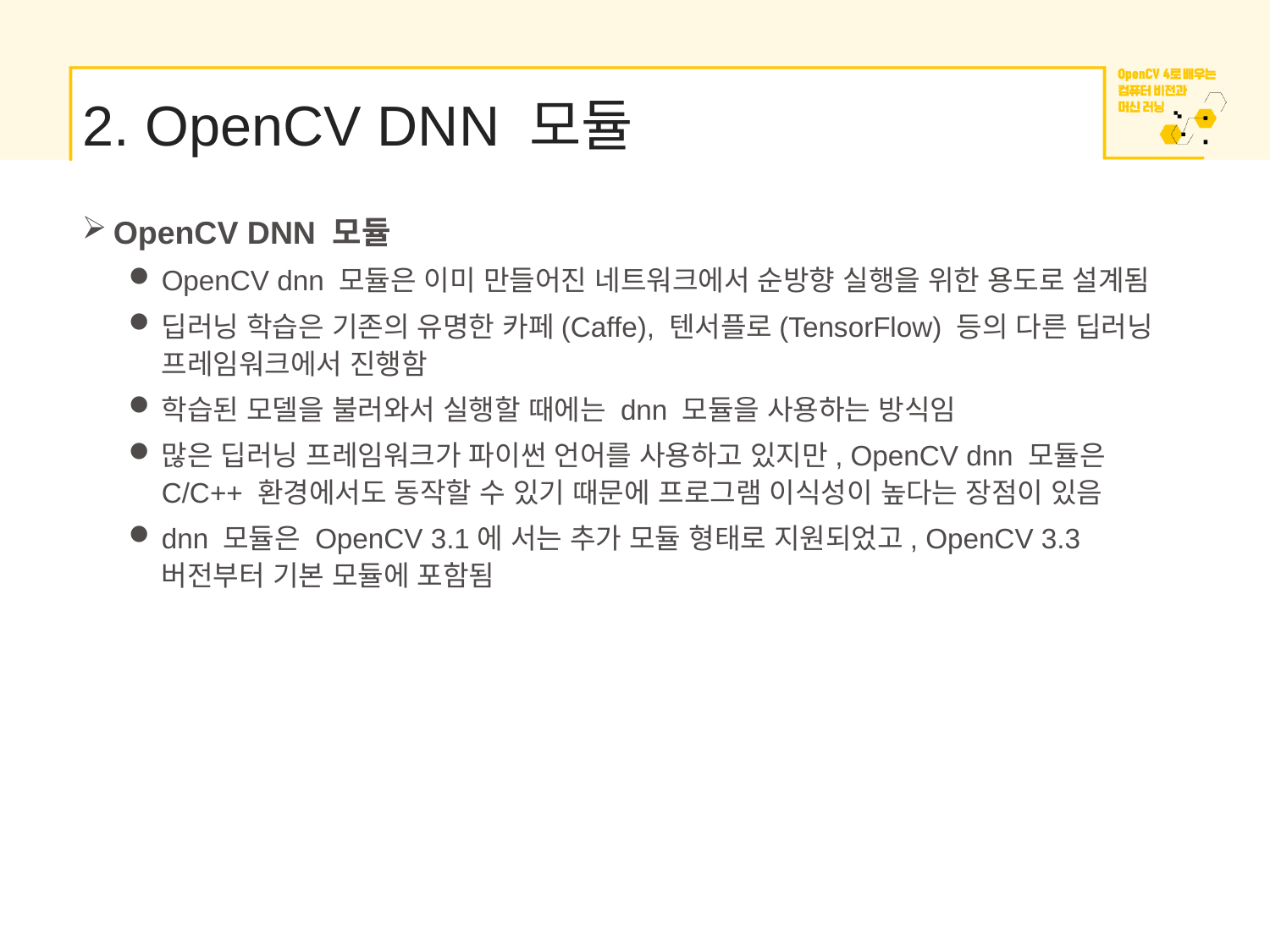

# 2. OpenCV DNN 모듈
OpenCV DNN 모듈
OpenCV dnn 모듈은 이미 만들어진 네트워크에서 순방향 실행을 위한 용도로 설계됨
딥러닝 학습은 기존의 유명한 카페(Caffe), 텐서플로(TensorFlow) 등의 다른 딥러닝 프레임워크에서 진행함
학습된 모델을 불러와서 실행할 때에는 dnn 모듈을 사용하는 방식임
많은 딥러닝 프레임워크가 파이썬 언어를 사용하고 있지만, OpenCV dnn 모듈은 C/C++ 환경에서도 동작할 수 있기 때문에 프로그램 이식성이 높다는 장점이 있음
dnn 모듈은 OpenCV 3.1에 서는 추가 모듈 형태로 지원되었고, OpenCV 3.3 버전부터 기본 모듈에 포함됨